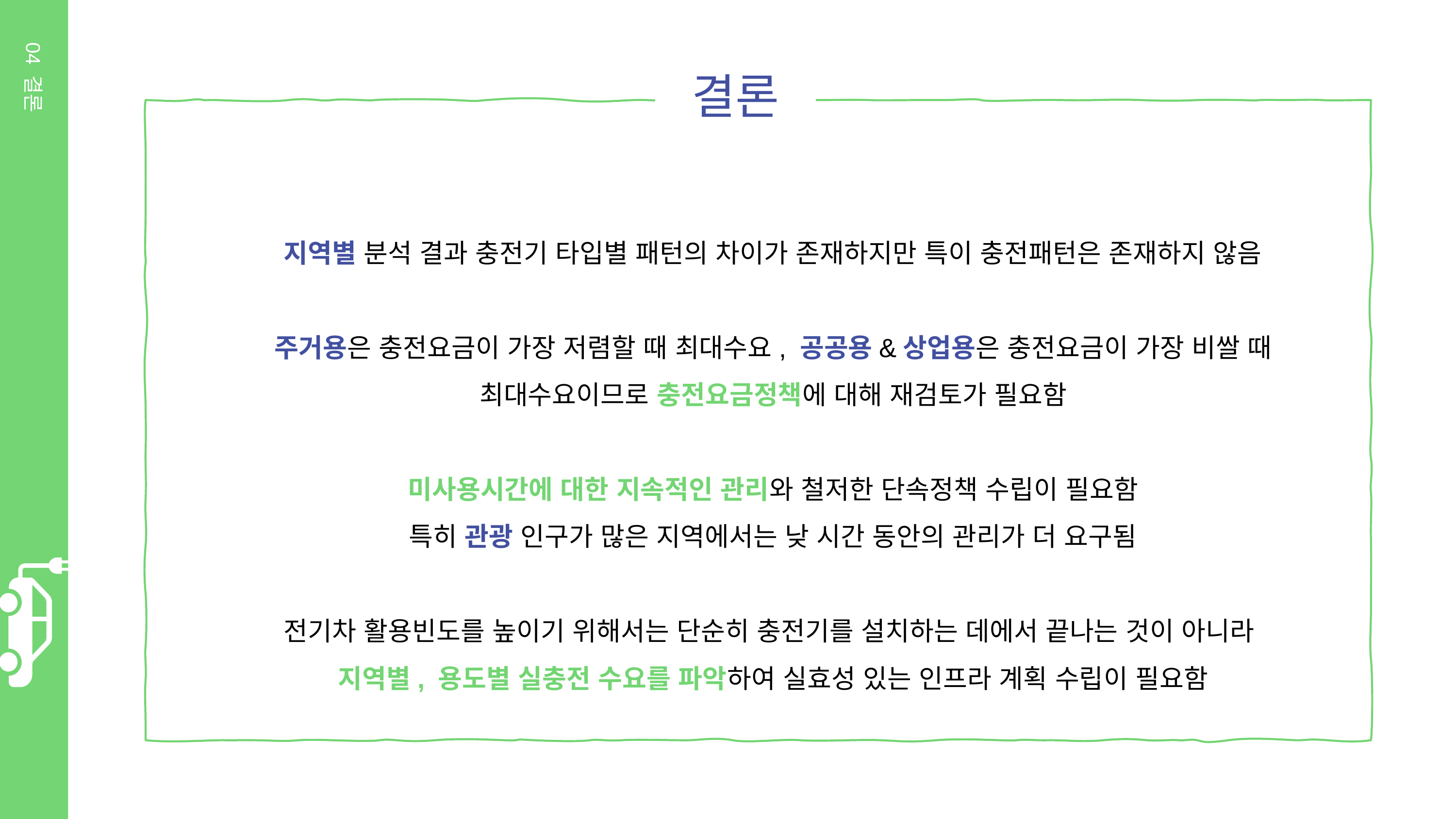

04 결론
결론

지역별 분석 결과 충전기 타입별 패턴의 차이가 존재하지만 특이 충전패턴은 존재하지 않음

주거용은 충전요금이 가장 저렴할 때 최대수요, 공공용&상업용은 충전요금이 가장 비쌀 때 최대수요이므로 충전요금정책에 대해 재검토가 필요함

미사용시간에 대한 지속적인 관리와 철저한 단속정책 수립이 필요함
특히 관광 인구가 많은 지역에서는 낮 시간 동안의 관리가 더 요구됨

전기차 활용빈도를 높이기 위해서는 단순히 충전기를 설치하는 데에서 끝나는 것이 아니라
지역별, 용도별 실충전 수요를 파악하여 실효성 있는 인프라 계획 수립이 필요함